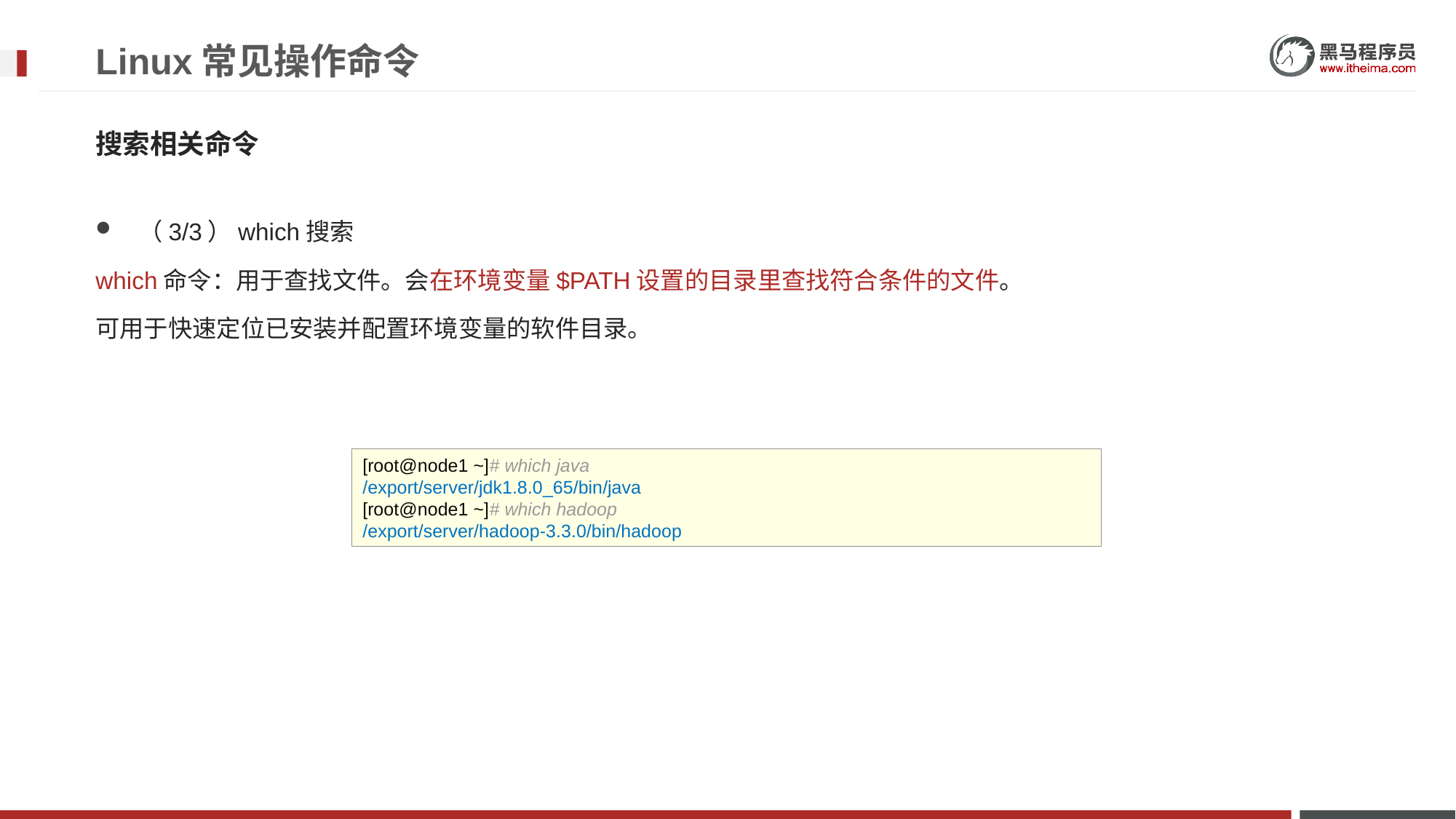

# Linux常见操作命令
搜索相关命令
（3/3）which搜索
which命令：用于查找文件。会在环境变量$PATH设置的目录里查找符合条件的文件。
可用于快速定位已安装并配置环境变量的软件目录。
[root@node1 ~]# which java
/export/server/jdk1.8.0_65/bin/java
[root@node1 ~]# which hadoop
/export/server/hadoop-3.3.0/bin/hadoop